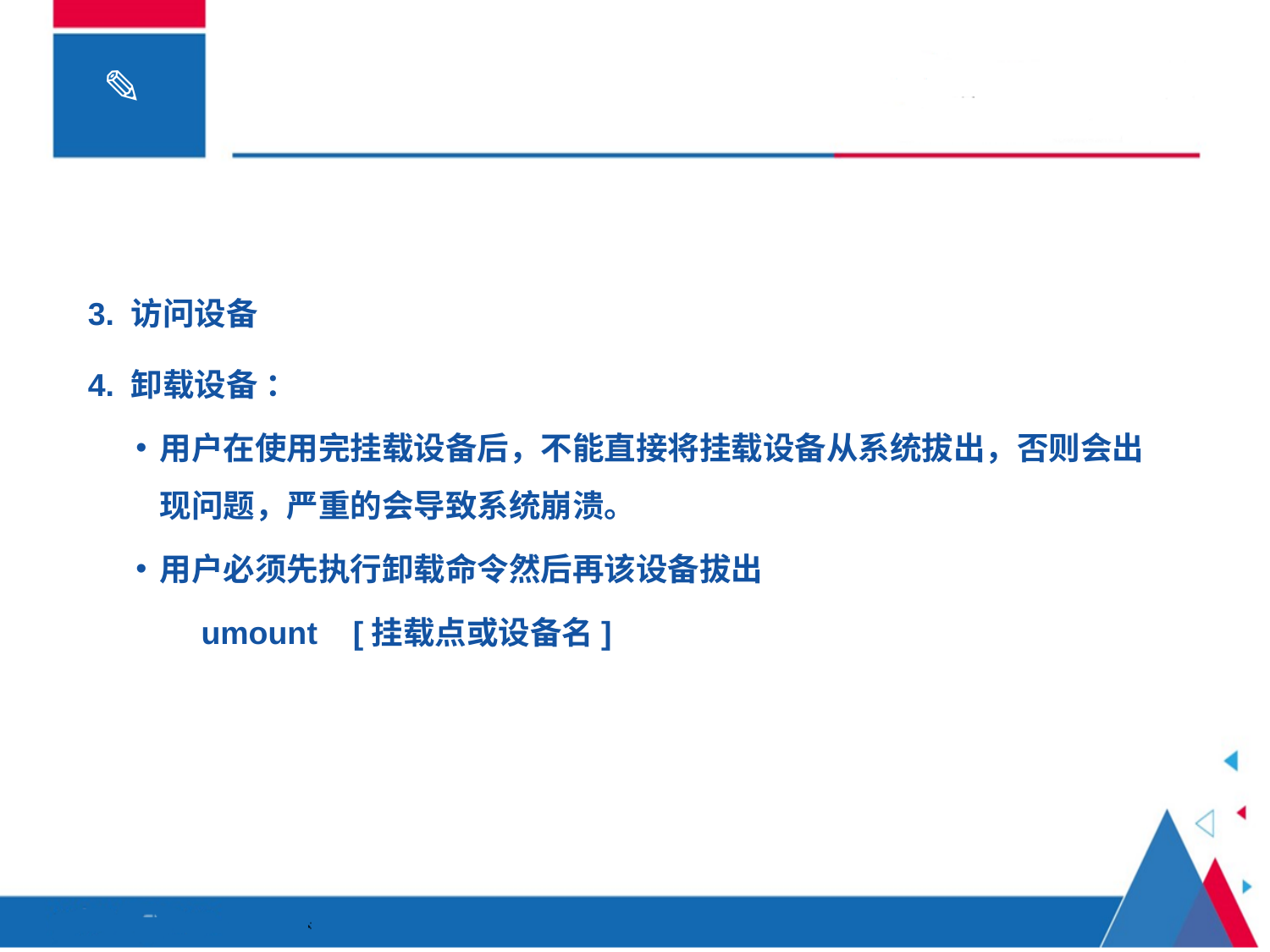

#
3. 访问设备
4. 卸载设备 ：
用户在使用完挂载设备后，不能直接将挂载设备从系统拔出，否则会出现问题，严重的会导致系统崩溃。
用户必须先执行卸载命令然后再该设备拔出
  umount    [挂载点或设备名]